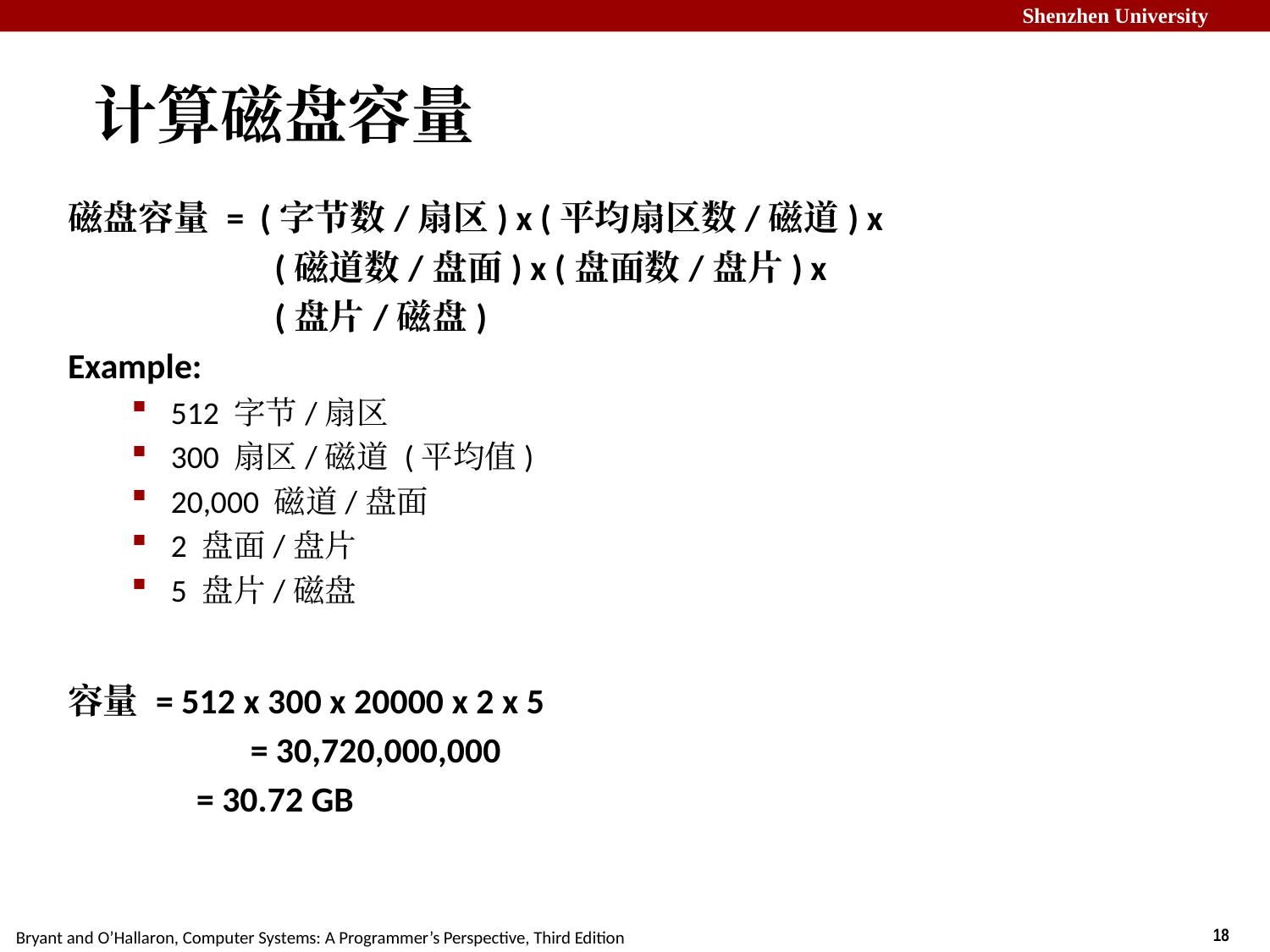

# 计算磁盘容量
磁盘容量 =  (字节数/扇区) x (平均扇区数/磁道) x
		    (磁道数/盘面) x (盘面数/盘片) x
  		    (盘片/磁盘)
Example:
512 字节/扇区
300 扇区/磁道 (平均值)
20,000 磁道/盘面
2 盘面/盘片
5 盘片/磁盘

容量 = 512 x 300 x 20000 x 2 x 5
		 = 30,720,000,000
                = 30.72 GB